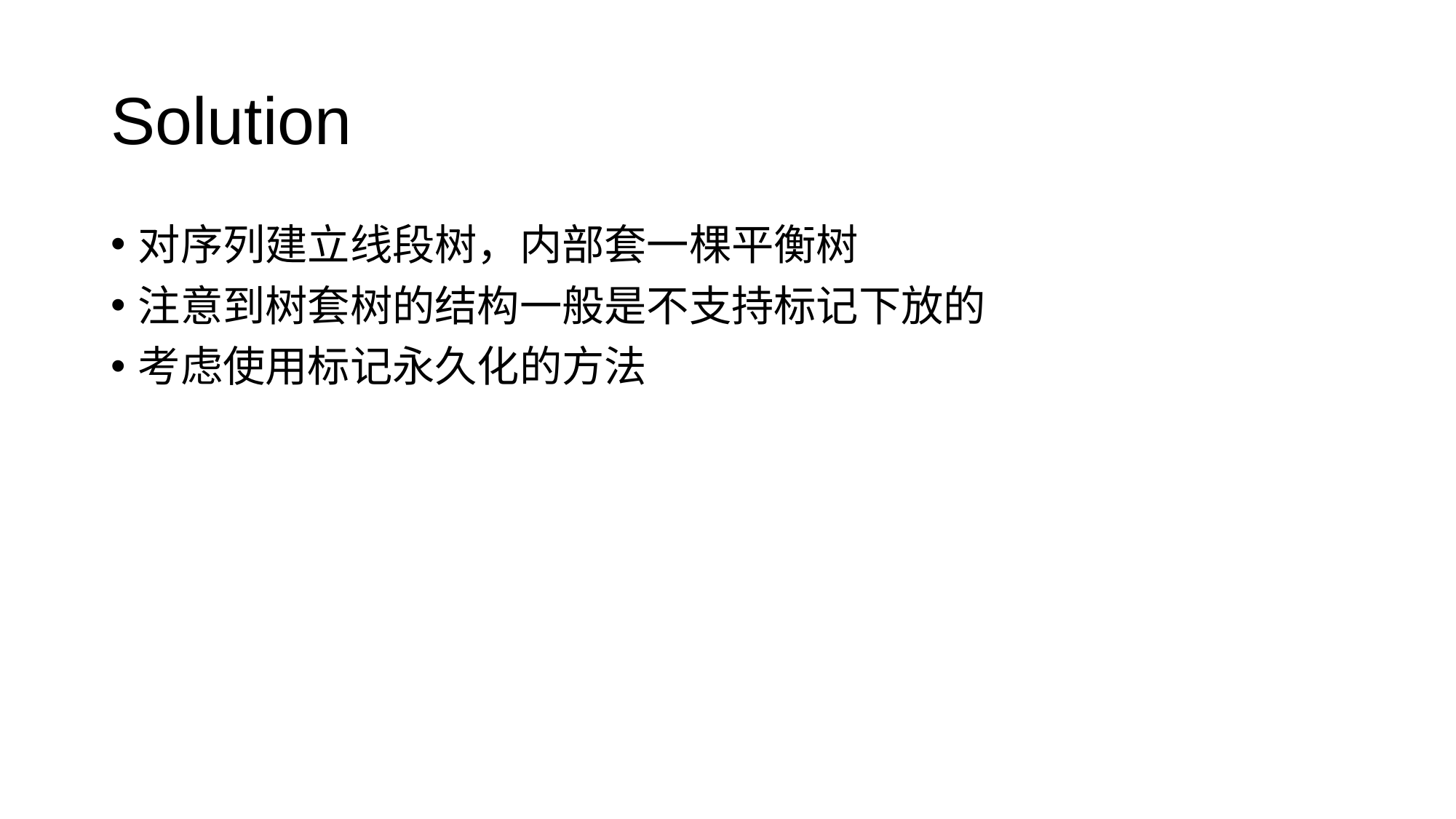

# Solution
对序列建立线段树，内部套一棵平衡树
注意到树套树的结构一般是不支持标记下放的
考虑使用标记永久化的方法